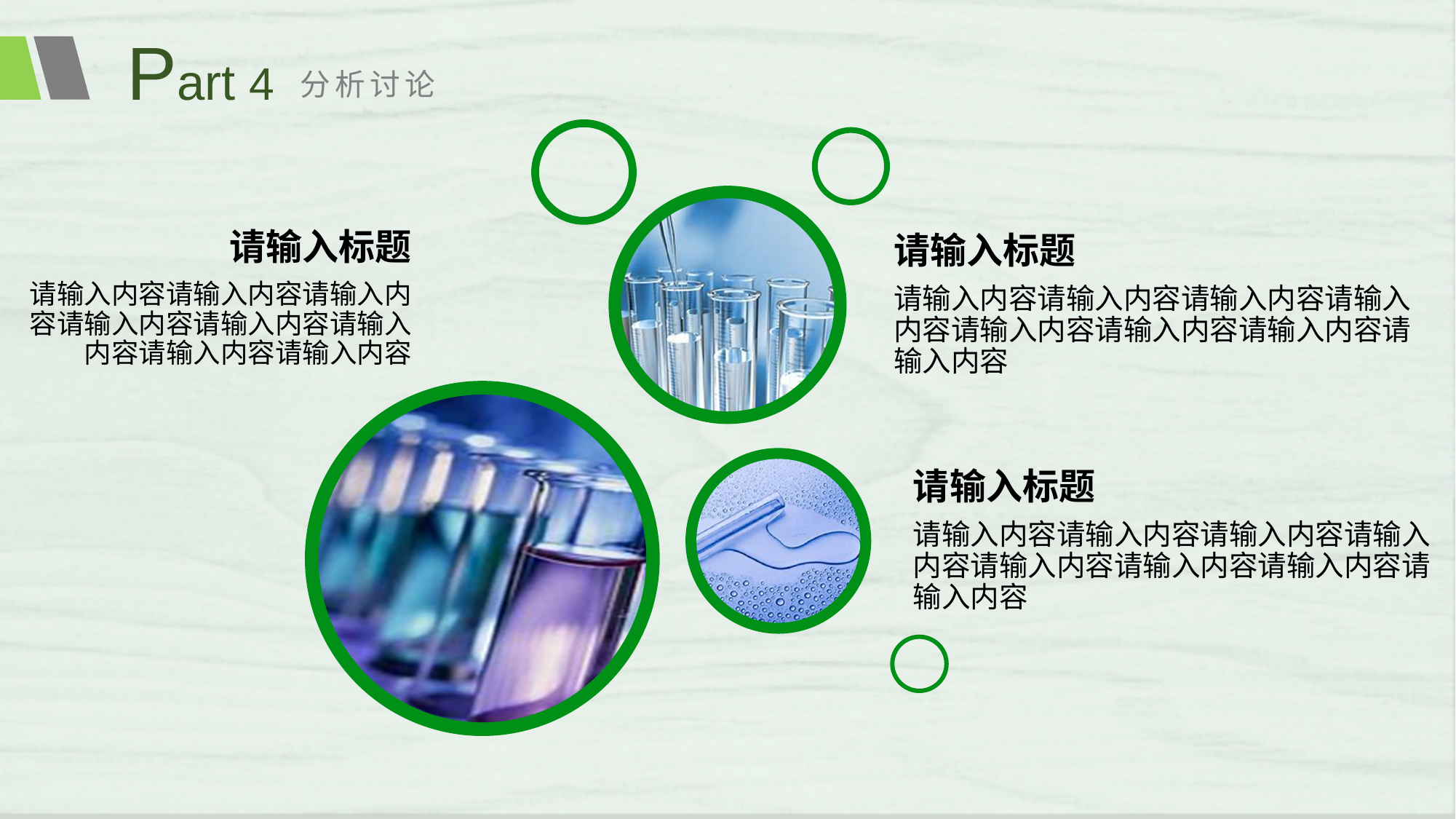

Part 4
分析讨论

请输入标题
请输入内容请输入内容请输入内容请输入内容请输入内容请输入内容请输入内容请输入内容
请输入标题
请输入内容请输入内容请输入内容请输入内容请输入内容请输入内容请输入内容请输入内容

请输入标题
请输入内容请输入内容请输入内容请输入内容请输入内容请输入内容请输入内容请输入内容